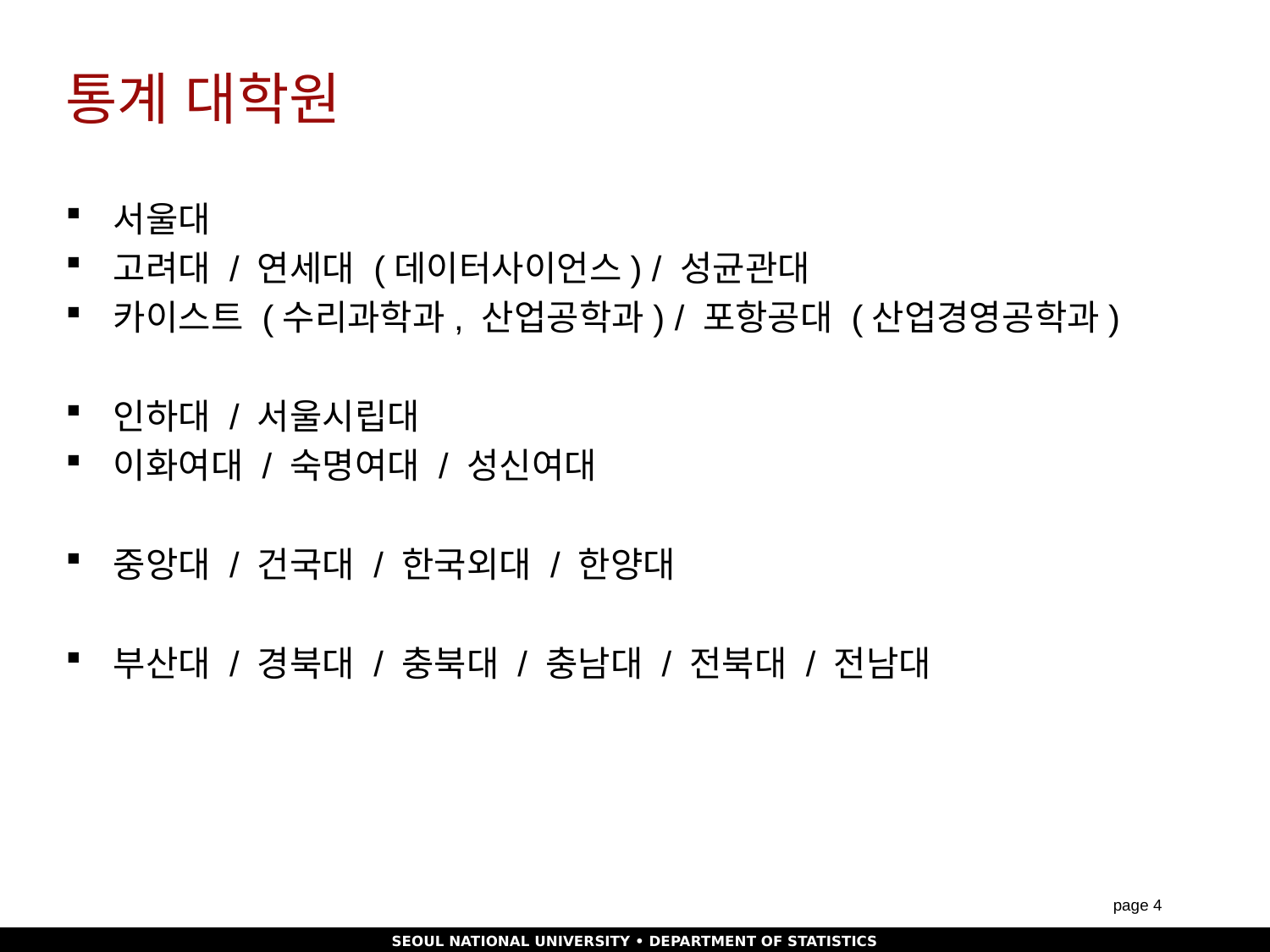

# 통계 대학원
서울대
고려대 / 연세대 (데이터사이언스) / 성균관대
카이스트 (수리과학과, 산업공학과) / 포항공대 (산업경영공학과)

인하대 / 서울시립대
이화여대 / 숙명여대 / 성신여대

중앙대 / 건국대 / 한국외대 / 한양대

부산대 / 경북대 / 충북대 / 충남대 / 전북대 / 전남대

page 4